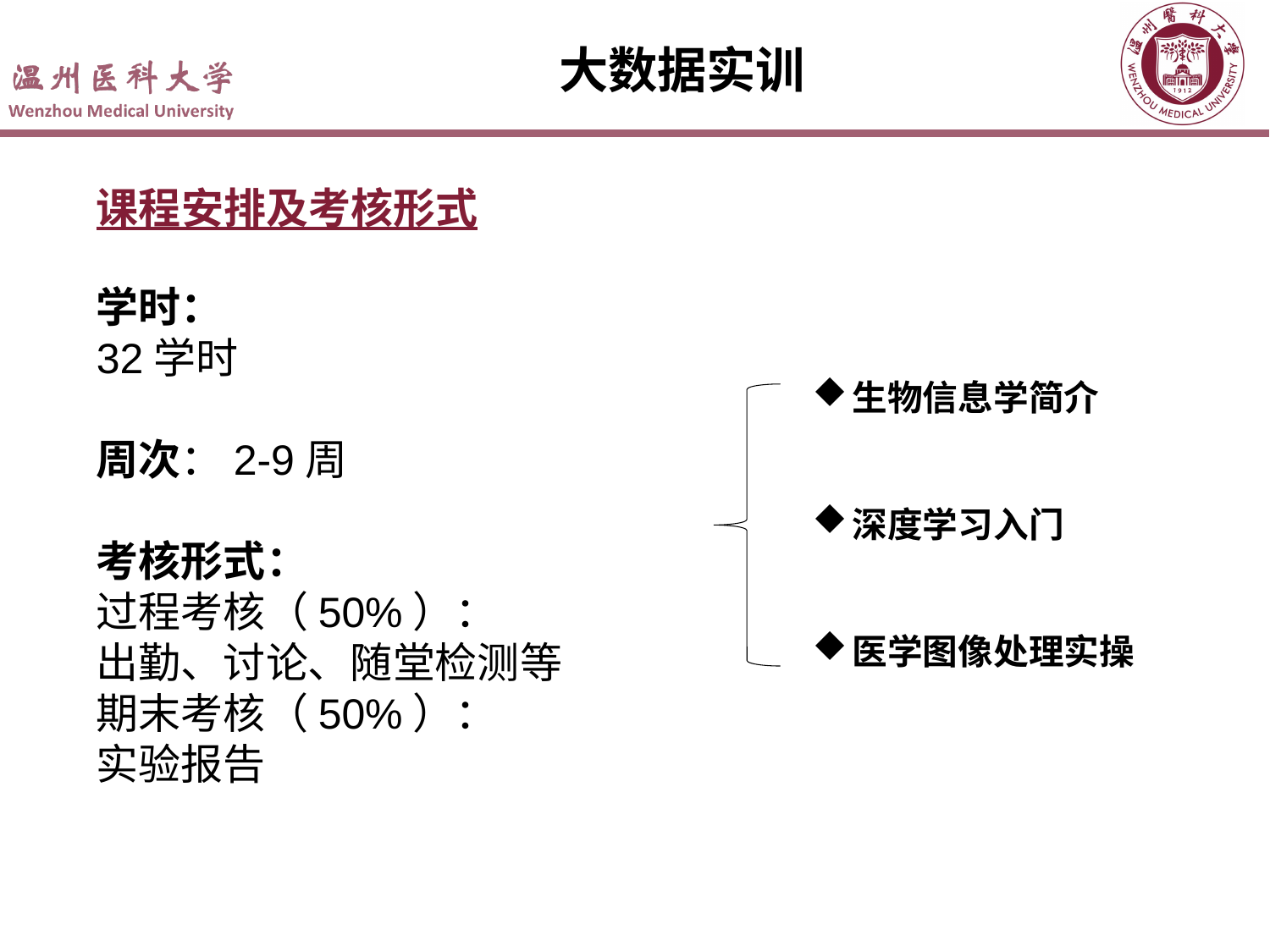

大数据实训
课程安排及考核形式
学时：
32学时

周次：2-9周

考核形式：
过程考核（50%）：
出勤、讨论、随堂检测等
期末考核（50%）：
实验报告
生物信息学简介

深度学习入门

医学图像处理实操